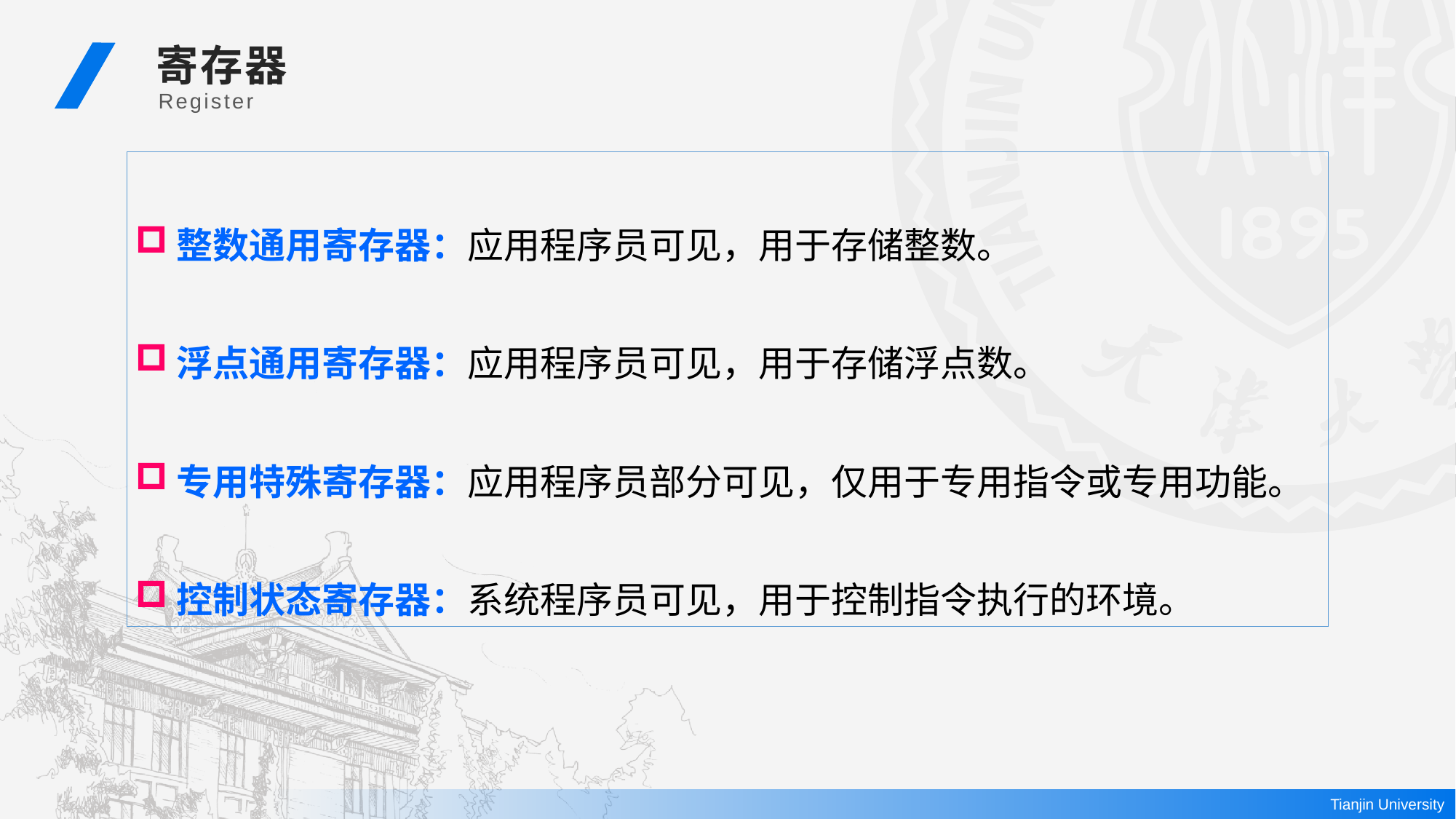

寄存器
   Register
整数通用寄存器：应用程序员可见，用于存储整数。
浮点通用寄存器：应用程序员可见，用于存储浮点数。
专用特殊寄存器：应用程序员部分可见，仅用于专用指令或专用功能。
控制状态寄存器：系统程序员可见，用于控制指令执行的环境。